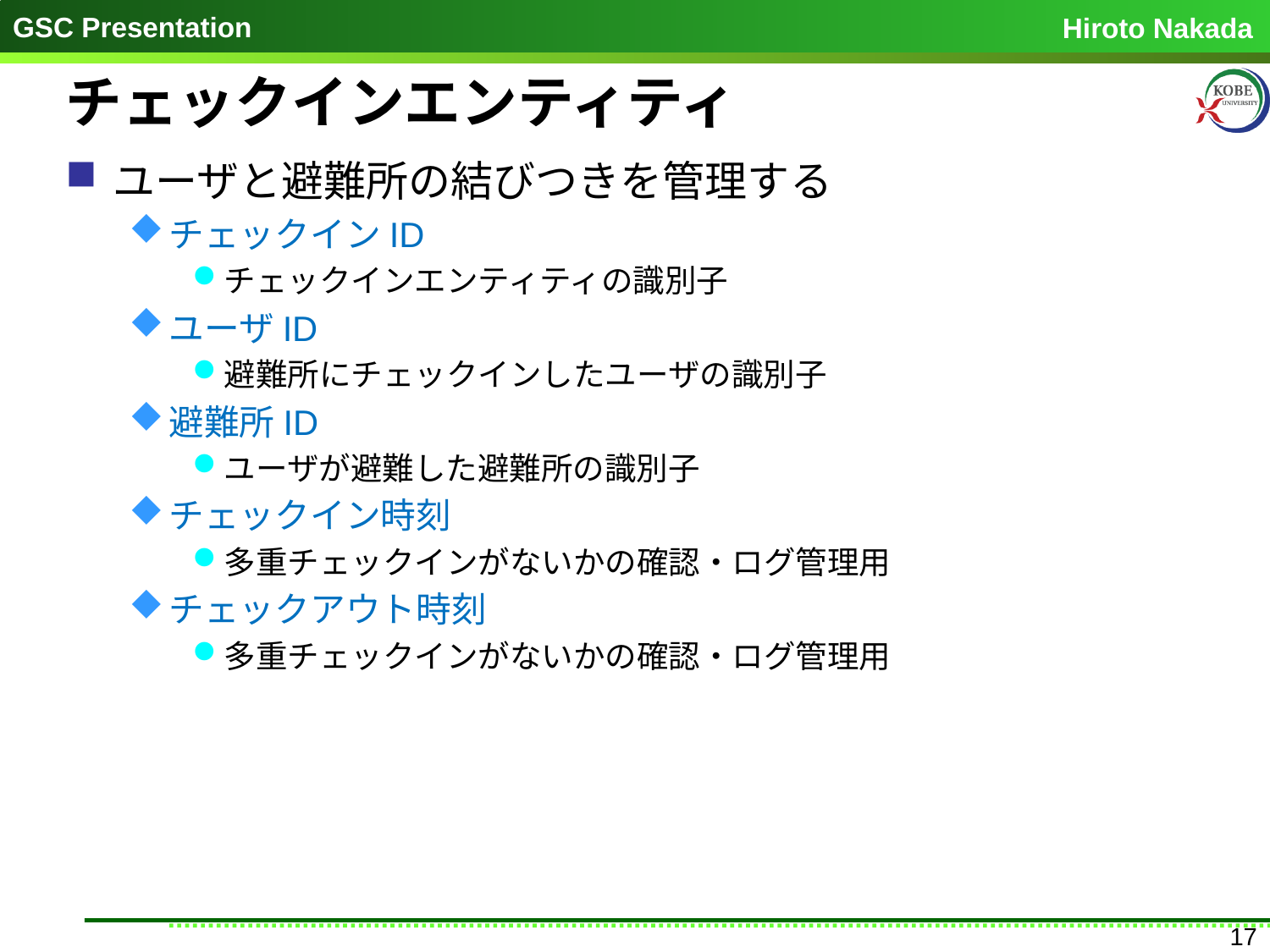

# チェックインエンティティ
ユーザと避難所の結びつきを管理する
チェックインID
チェックインエンティティの識別子
ユーザID
避難所にチェックインしたユーザの識別子
避難所ID
ユーザが避難した避難所の識別子
チェックイン時刻
多重チェックインがないかの確認・ログ管理用
チェックアウト時刻
多重チェックインがないかの確認・ログ管理用
17